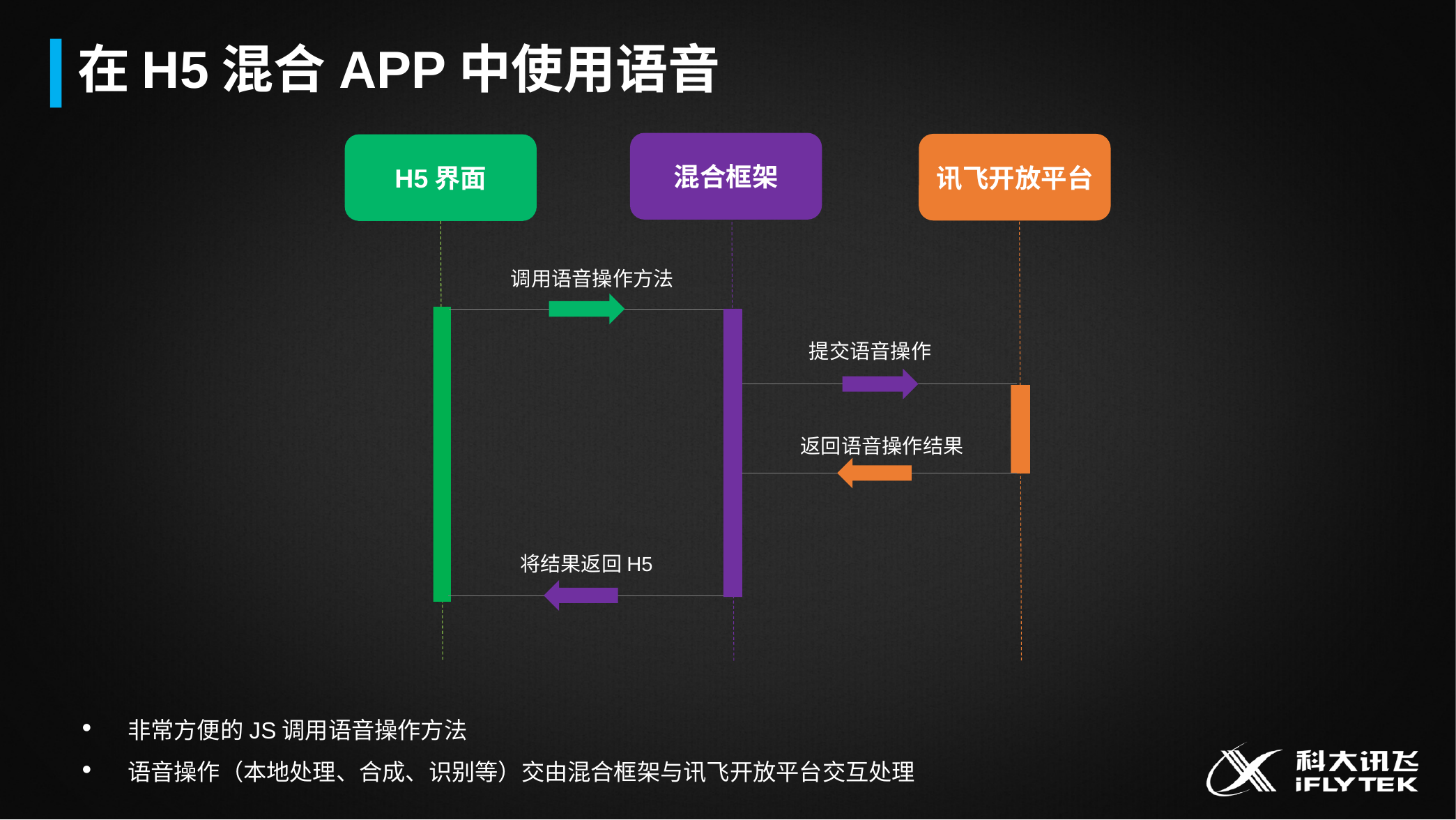

在H5混合APP中使用语音
混合框架
讯飞开放平台
H5界面
调用语音操作方法

提交语音操作

返回语音操作结果

将结果返回H5

   非常方便的JS调用语音操作方法
   语音操作（本地处理、合成、识别等）交由混合框架与讯飞开放平台交互处理